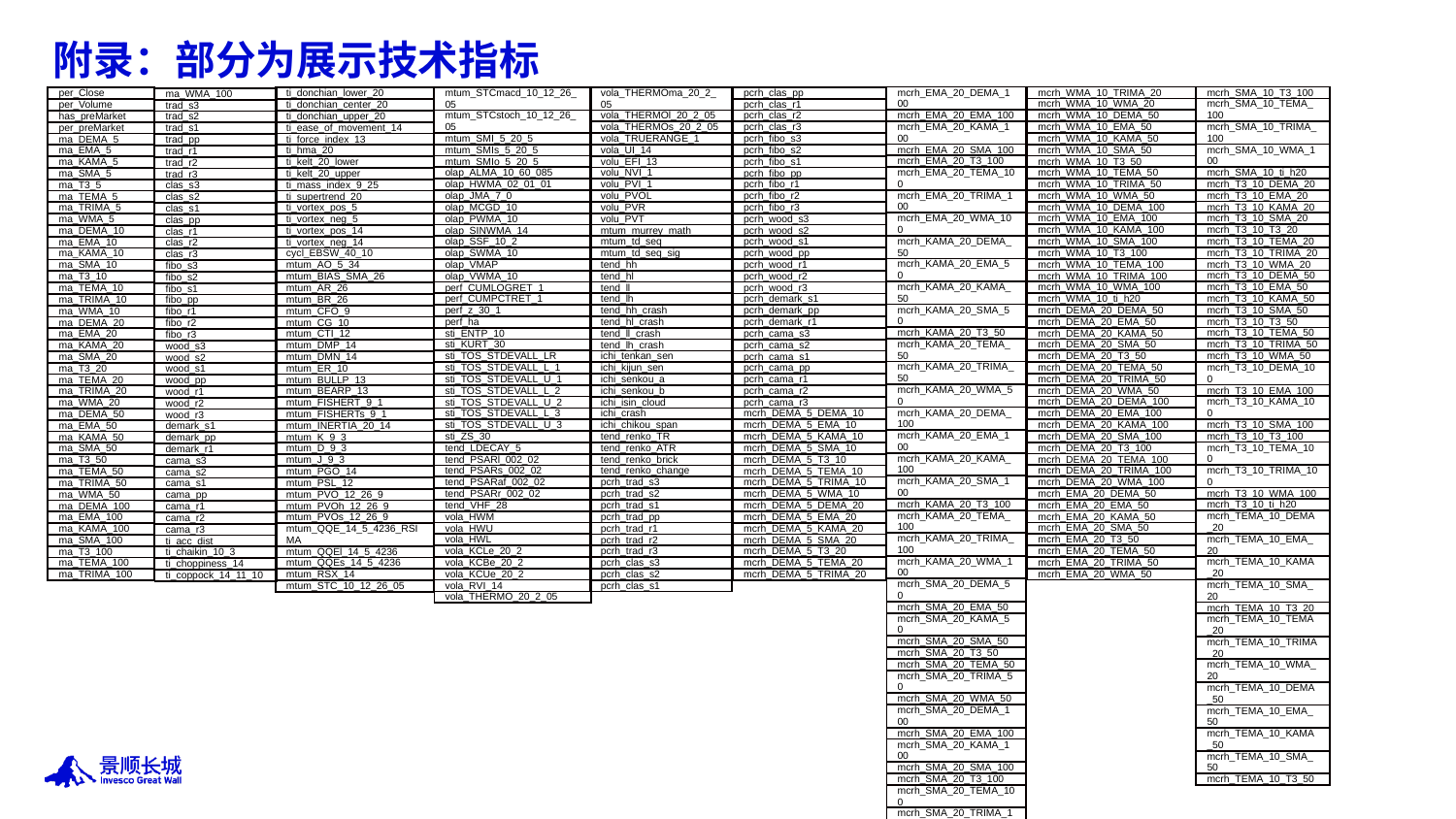

# 附录：部分为展示技术指标
| mcrh\_SMA\_10\_T3\_100 |
| --- |
| mcrh\_SMA\_10\_TEMA\_100 |
| mcrh\_SMA\_10\_TRIMA\_100 |
| mcrh\_SMA\_10\_WMA\_100 |
| mcrh\_SMA\_10\_ti\_h20 |
| mcrh\_T3\_10\_DEMA\_20 |
| mcrh\_T3\_10\_EMA\_20 |
| mcrh\_T3\_10\_KAMA\_20 |
| mcrh\_T3\_10\_SMA\_20 |
| mcrh\_T3\_10\_T3\_20 |
| mcrh\_T3\_10\_TEMA\_20 |
| mcrh\_T3\_10\_TRIMA\_20 |
| mcrh\_T3\_10\_WMA\_20 |
| mcrh\_T3\_10\_DEMA\_50 |
| mcrh\_T3\_10\_EMA\_50 |
| mcrh\_T3\_10\_KAMA\_50 |
| mcrh\_T3\_10\_SMA\_50 |
| mcrh\_T3\_10\_T3\_50 |
| mcrh\_T3\_10\_TEMA\_50 |
| mcrh\_T3\_10\_TRIMA\_50 |
| mcrh\_T3\_10\_WMA\_50 |
| mcrh\_T3\_10\_DEMA\_100 |
| mcrh\_T3\_10\_EMA\_100 |
| mcrh\_T3\_10\_KAMA\_100 |
| mcrh\_T3\_10\_SMA\_100 |
| mcrh\_T3\_10\_T3\_100 |
| mcrh\_T3\_10\_TEMA\_100 |
| mcrh\_T3\_10\_TRIMA\_100 |
| mcrh\_T3\_10\_WMA\_100 |
| mcrh\_T3\_10\_ti\_h20 |
| mcrh\_TEMA\_10\_DEMA\_20 |
| mcrh\_TEMA\_10\_EMA\_20 |
| mcrh\_TEMA\_10\_KAMA\_20 |
| mcrh\_TEMA\_10\_SMA\_20 |
| mcrh\_TEMA\_10\_T3\_20 |
| mcrh\_TEMA\_10\_TEMA\_20 |
| mcrh\_TEMA\_10\_TRIMA\_20 |
| mcrh\_TEMA\_10\_WMA\_20 |
| mcrh\_TEMA\_10\_DEMA\_50 |
| mcrh\_TEMA\_10\_EMA\_50 |
| mcrh\_TEMA\_10\_KAMA\_50 |
| mcrh\_TEMA\_10\_SMA\_50 |
| mcrh\_TEMA\_10\_T3\_50 |
| mcrh\_EMA\_20\_DEMA\_100 |
| --- |
| mcrh\_EMA\_20\_EMA\_100 |
| mcrh\_EMA\_20\_KAMA\_100 |
| mcrh\_EMA\_20\_SMA\_100 |
| mcrh\_EMA\_20\_T3\_100 |
| mcrh\_EMA\_20\_TEMA\_100 |
| mcrh\_EMA\_20\_TRIMA\_100 |
| mcrh\_EMA\_20\_WMA\_100 |
| mcrh\_KAMA\_20\_DEMA\_50 |
| mcrh\_KAMA\_20\_EMA\_50 |
| mcrh\_KAMA\_20\_KAMA\_50 |
| mcrh\_KAMA\_20\_SMA\_50 |
| mcrh\_KAMA\_20\_T3\_50 |
| mcrh\_KAMA\_20\_TEMA\_50 |
| mcrh\_KAMA\_20\_TRIMA\_50 |
| mcrh\_KAMA\_20\_WMA\_50 |
| mcrh\_KAMA\_20\_DEMA\_100 |
| mcrh\_KAMA\_20\_EMA\_100 |
| mcrh\_KAMA\_20\_KAMA\_100 |
| mcrh\_KAMA\_20\_SMA\_100 |
| mcrh\_KAMA\_20\_T3\_100 |
| mcrh\_KAMA\_20\_TEMA\_100 |
| mcrh\_KAMA\_20\_TRIMA\_100 |
| mcrh\_KAMA\_20\_WMA\_100 |
| mcrh\_SMA\_20\_DEMA\_50 |
| mcrh\_SMA\_20\_EMA\_50 |
| mcrh\_SMA\_20\_KAMA\_50 |
| mcrh\_SMA\_20\_SMA\_50 |
| mcrh\_SMA\_20\_T3\_50 |
| mcrh\_SMA\_20\_TEMA\_50 |
| mcrh\_SMA\_20\_TRIMA\_50 |
| mcrh\_SMA\_20\_WMA\_50 |
| mcrh\_SMA\_20\_DEMA\_100 |
| mcrh\_SMA\_20\_EMA\_100 |
| mcrh\_SMA\_20\_KAMA\_100 |
| mcrh\_SMA\_20\_SMA\_100 |
| mcrh\_SMA\_20\_T3\_100 |
| mcrh\_SMA\_20\_TEMA\_100 |
| mcrh\_SMA\_20\_TRIMA\_100 |
| mcrh\_SMA\_20\_WMA\_100 |
| mcrh\_T3\_20\_DEMA\_50 |
| mcrh\_T3\_20\_EMA\_50 |
| mcrh\_T3\_20\_KAMA\_50 |
| mcrh\_WMA\_10\_TRIMA\_20 |
| --- |
| mcrh\_WMA\_10\_WMA\_20 |
| mcrh\_WMA\_10\_DEMA\_50 |
| mcrh\_WMA\_10\_EMA\_50 |
| mcrh\_WMA\_10\_KAMA\_50 |
| mcrh\_WMA\_10\_SMA\_50 |
| mcrh\_WMA\_10\_T3\_50 |
| mcrh\_WMA\_10\_TEMA\_50 |
| mcrh\_WMA\_10\_TRIMA\_50 |
| mcrh\_WMA\_10\_WMA\_50 |
| mcrh\_WMA\_10\_DEMA\_100 |
| mcrh\_WMA\_10\_EMA\_100 |
| mcrh\_WMA\_10\_KAMA\_100 |
| mcrh\_WMA\_10\_SMA\_100 |
| mcrh\_WMA\_10\_T3\_100 |
| mcrh\_WMA\_10\_TEMA\_100 |
| mcrh\_WMA\_10\_TRIMA\_100 |
| mcrh\_WMA\_10\_WMA\_100 |
| mcrh\_WMA\_10\_ti\_h20 |
| mcrh\_DEMA\_20\_DEMA\_50 |
| mcrh\_DEMA\_20\_EMA\_50 |
| mcrh\_DEMA\_20\_KAMA\_50 |
| mcrh\_DEMA\_20\_SMA\_50 |
| mcrh\_DEMA\_20\_T3\_50 |
| mcrh\_DEMA\_20\_TEMA\_50 |
| mcrh\_DEMA\_20\_TRIMA\_50 |
| mcrh\_DEMA\_20\_WMA\_50 |
| mcrh\_DEMA\_20\_DEMA\_100 |
| mcrh\_DEMA\_20\_EMA\_100 |
| mcrh\_DEMA\_20\_KAMA\_100 |
| mcrh\_DEMA\_20\_SMA\_100 |
| mcrh\_DEMA\_20\_T3\_100 |
| mcrh\_DEMA\_20\_TEMA\_100 |
| mcrh\_DEMA\_20\_TRIMA\_100 |
| mcrh\_DEMA\_20\_WMA\_100 |
| mcrh\_EMA\_20\_DEMA\_50 |
| mcrh\_EMA\_20\_EMA\_50 |
| mcrh\_EMA\_20\_KAMA\_50 |
| mcrh\_EMA\_20\_SMA\_50 |
| mcrh\_EMA\_20\_T3\_50 |
| mcrh\_EMA\_20\_TEMA\_50 |
| mcrh\_EMA\_20\_TRIMA\_50 |
| mcrh\_EMA\_20\_WMA\_50 |
| mtum\_STCmacd\_10\_12\_26\_05 |
| --- |
| mtum\_STCstoch\_10\_12\_26\_05 |
| mtum\_SMI\_5\_20\_5 |
| mtum\_SMIs\_5\_20\_5 |
| mtum\_SMIo\_5\_20\_5 |
| olap\_ALMA\_10\_60\_085 |
| olap\_HWMA\_02\_01\_01 |
| olap\_JMA\_7\_0 |
| olap\_MCGD\_10 |
| olap\_PWMA\_10 |
| olap\_SINWMA\_14 |
| olap\_SSF\_10\_2 |
| olap\_SWMA\_10 |
| olap\_VMAP |
| olap\_VWMA\_10 |
| perf\_CUMLOGRET\_1 |
| perf\_CUMPCTRET\_1 |
| perf\_z\_30\_1 |
| perf\_ha |
| sti\_ENTP\_10 |
| sti\_KURT\_30 |
| sti\_TOS\_STDEVALL\_LR |
| sti\_TOS\_STDEVALL\_L\_1 |
| sti\_TOS\_STDEVALL\_U\_1 |
| sti\_TOS\_STDEVALL\_L\_2 |
| sti\_TOS\_STDEVALL\_U\_2 |
| sti\_TOS\_STDEVALL\_L\_3 |
| sti\_TOS\_STDEVALL\_U\_3 |
| sti\_ZS\_30 |
| tend\_LDECAY\_5 |
| tend\_PSARl\_002\_02 |
| tend\_PSARs\_002\_02 |
| tend\_PSARaf\_002\_02 |
| tend\_PSARr\_002\_02 |
| tend\_VHF\_28 |
| vola\_HWM |
| vola\_HWU |
| vola\_HWL |
| vola\_KCLe\_20\_2 |
| vola\_KCBe\_20\_2 |
| vola\_KCUe\_20\_2 |
| vola\_RVI\_14 |
| vola\_THERMO\_20\_2\_05 |
| vola\_THERMOma\_20\_2\_05 |
| --- |
| vola\_THERMOl\_20\_2\_05 |
| vola\_THERMOs\_20\_2\_05 |
| vola\_TRUERANGE\_1 |
| vola\_UI\_14 |
| volu\_EFI\_13 |
| volu\_NVI\_1 |
| volu\_PVI\_1 |
| volu\_PVOL |
| volu\_PVR |
| volu\_PVT |
| mtum\_murrey\_math |
| mtum\_td\_seq |
| mtum\_td\_seq\_sig |
| tend\_hh |
| tend\_hl |
| tend\_ll |
| tend\_lh |
| tend\_hh\_crash |
| tend\_hl\_crash |
| tend\_ll\_crash |
| tend\_lh\_crash |
| ichi\_tenkan\_sen |
| ichi\_kijun\_sen |
| ichi\_senkou\_a |
| ichi\_senkou\_b |
| ichi\_isin\_cloud |
| ichi\_crash |
| ichi\_chikou\_span |
| tend\_renko\_TR |
| tend\_renko\_ATR |
| tend\_renko\_brick |
| tend\_renko\_change |
| pcrh\_trad\_s3 |
| pcrh\_trad\_s2 |
| pcrh\_trad\_s1 |
| pcrh\_trad\_pp |
| pcrh\_trad\_r1 |
| pcrh\_trad\_r2 |
| pcrh\_trad\_r3 |
| pcrh\_clas\_s3 |
| pcrh\_clas\_s2 |
| pcrh\_clas\_s1 |
| pcrh\_clas\_pp |
| --- |
| pcrh\_clas\_r1 |
| pcrh\_clas\_r2 |
| pcrh\_clas\_r3 |
| pcrh\_fibo\_s3 |
| pcrh\_fibo\_s2 |
| pcrh\_fibo\_s1 |
| pcrh\_fibo\_pp |
| pcrh\_fibo\_r1 |
| pcrh\_fibo\_r2 |
| pcrh\_fibo\_r3 |
| pcrh\_wood\_s3 |
| pcrh\_wood\_s2 |
| pcrh\_wood\_s1 |
| pcrh\_wood\_pp |
| pcrh\_wood\_r1 |
| pcrh\_wood\_r2 |
| pcrh\_wood\_r3 |
| pcrh\_demark\_s1 |
| pcrh\_demark\_pp |
| pcrh\_demark\_r1 |
| pcrh\_cama\_s3 |
| pcrh\_cama\_s2 |
| pcrh\_cama\_s1 |
| pcrh\_cama\_pp |
| pcrh\_cama\_r1 |
| pcrh\_cama\_r2 |
| pcrh\_cama\_r3 |
| mcrh\_DEMA\_5\_DEMA\_10 |
| mcrh\_DEMA\_5\_EMA\_10 |
| mcrh\_DEMA\_5\_KAMA\_10 |
| mcrh\_DEMA\_5\_SMA\_10 |
| mcrh\_DEMA\_5\_T3\_10 |
| mcrh\_DEMA\_5\_TEMA\_10 |
| mcrh\_DEMA\_5\_TRIMA\_10 |
| mcrh\_DEMA\_5\_WMA\_10 |
| mcrh\_DEMA\_5\_DEMA\_20 |
| mcrh\_DEMA\_5\_EMA\_20 |
| mcrh\_DEMA\_5\_KAMA\_20 |
| mcrh\_DEMA\_5\_SMA\_20 |
| mcrh\_DEMA\_5\_T3\_20 |
| mcrh\_DEMA\_5\_TEMA\_20 |
| mcrh\_DEMA\_5\_TRIMA\_20 |
| per\_Close |
| --- |
| per\_Volume |
| has\_preMarket |
| per\_preMarket |
| ma\_DEMA\_5 |
| ma\_EMA\_5 |
| ma\_KAMA\_5 |
| ma\_SMA\_5 |
| ma\_T3\_5 |
| ma\_TEMA\_5 |
| ma\_TRIMA\_5 |
| ma\_WMA\_5 |
| ma\_DEMA\_10 |
| ma\_EMA\_10 |
| ma\_KAMA\_10 |
| ma\_SMA\_10 |
| ma\_T3\_10 |
| ma\_TEMA\_10 |
| ma\_TRIMA\_10 |
| ma\_WMA\_10 |
| ma\_DEMA\_20 |
| ma\_EMA\_20 |
| ma\_KAMA\_20 |
| ma\_SMA\_20 |
| ma\_T3\_20 |
| ma\_TEMA\_20 |
| ma\_TRIMA\_20 |
| ma\_WMA\_20 |
| ma\_DEMA\_50 |
| ma\_EMA\_50 |
| ma\_KAMA\_50 |
| ma\_SMA\_50 |
| ma\_T3\_50 |
| ma\_TEMA\_50 |
| ma\_TRIMA\_50 |
| ma\_WMA\_50 |
| ma\_DEMA\_100 |
| ma\_EMA\_100 |
| ma\_KAMA\_100 |
| ma\_SMA\_100 |
| ma\_T3\_100 |
| ma\_TEMA\_100 |
| ma\_TRIMA\_100 |
| ti\_donchian\_lower\_20 |
| --- |
| ti\_donchian\_center\_20 |
| ti\_donchian\_upper\_20 |
| ti\_ease\_of\_movement\_14 |
| ti\_force\_index\_13 |
| ti\_hma\_20 |
| ti\_kelt\_20\_lower |
| ti\_kelt\_20\_upper |
| ti\_mass\_index\_9\_25 |
| ti\_supertrend\_20 |
| ti\_vortex\_pos\_5 |
| ti\_vortex\_neg\_5 |
| ti\_vortex\_pos\_14 |
| ti\_vortex\_neg\_14 |
| cycl\_EBSW\_40\_10 |
| mtum\_AO\_5\_34 |
| mtum\_BIAS\_SMA\_26 |
| mtum\_AR\_26 |
| mtum\_BR\_26 |
| mtum\_CFO\_9 |
| mtum\_CG\_10 |
| mtum\_CTI\_12 |
| mtum\_DMP\_14 |
| mtum\_DMN\_14 |
| mtum\_ER\_10 |
| mtum\_BULLP\_13 |
| mtum\_BEARP\_13 |
| mtum\_FISHERT\_9\_1 |
| mtum\_FISHERTs\_9\_1 |
| mtum\_INERTIA\_20\_14 |
| mtum\_K\_9\_3 |
| mtum\_D\_9\_3 |
| mtum\_J\_9\_3 |
| mtum\_PGO\_14 |
| mtum\_PSL\_12 |
| mtum\_PVO\_12\_26\_9 |
| mtum\_PVOh\_12\_26\_9 |
| mtum\_PVOs\_12\_26\_9 |
| mtum\_QQE\_14\_5\_4236\_RSIMA |
| mtum\_QQEl\_14\_5\_4236 |
| mtum\_QQEs\_14\_5\_4236 |
| mtum\_RSX\_14 |
| mtum\_STC\_10\_12\_26\_05 |
| ma\_WMA\_100 |
| --- |
| trad\_s3 |
| trad\_s2 |
| trad\_s1 |
| trad\_pp |
| trad\_r1 |
| trad\_r2 |
| trad\_r3 |
| clas\_s3 |
| clas\_s2 |
| clas\_s1 |
| clas\_pp |
| clas\_r1 |
| clas\_r2 |
| clas\_r3 |
| fibo\_s3 |
| fibo\_s2 |
| fibo\_s1 |
| fibo\_pp |
| fibo\_r1 |
| fibo\_r2 |
| fibo\_r3 |
| wood\_s3 |
| wood\_s2 |
| wood\_s1 |
| wood\_pp |
| wood\_r1 |
| wood\_r2 |
| wood\_r3 |
| demark\_s1 |
| demark\_pp |
| demark\_r1 |
| cama\_s3 |
| cama\_s2 |
| cama\_s1 |
| cama\_pp |
| cama\_r1 |
| cama\_r2 |
| cama\_r3 |
| ti\_acc\_dist |
| ti\_chaikin\_10\_3 |
| ti\_choppiness\_14 |
| ti\_coppock\_14\_11\_10 |